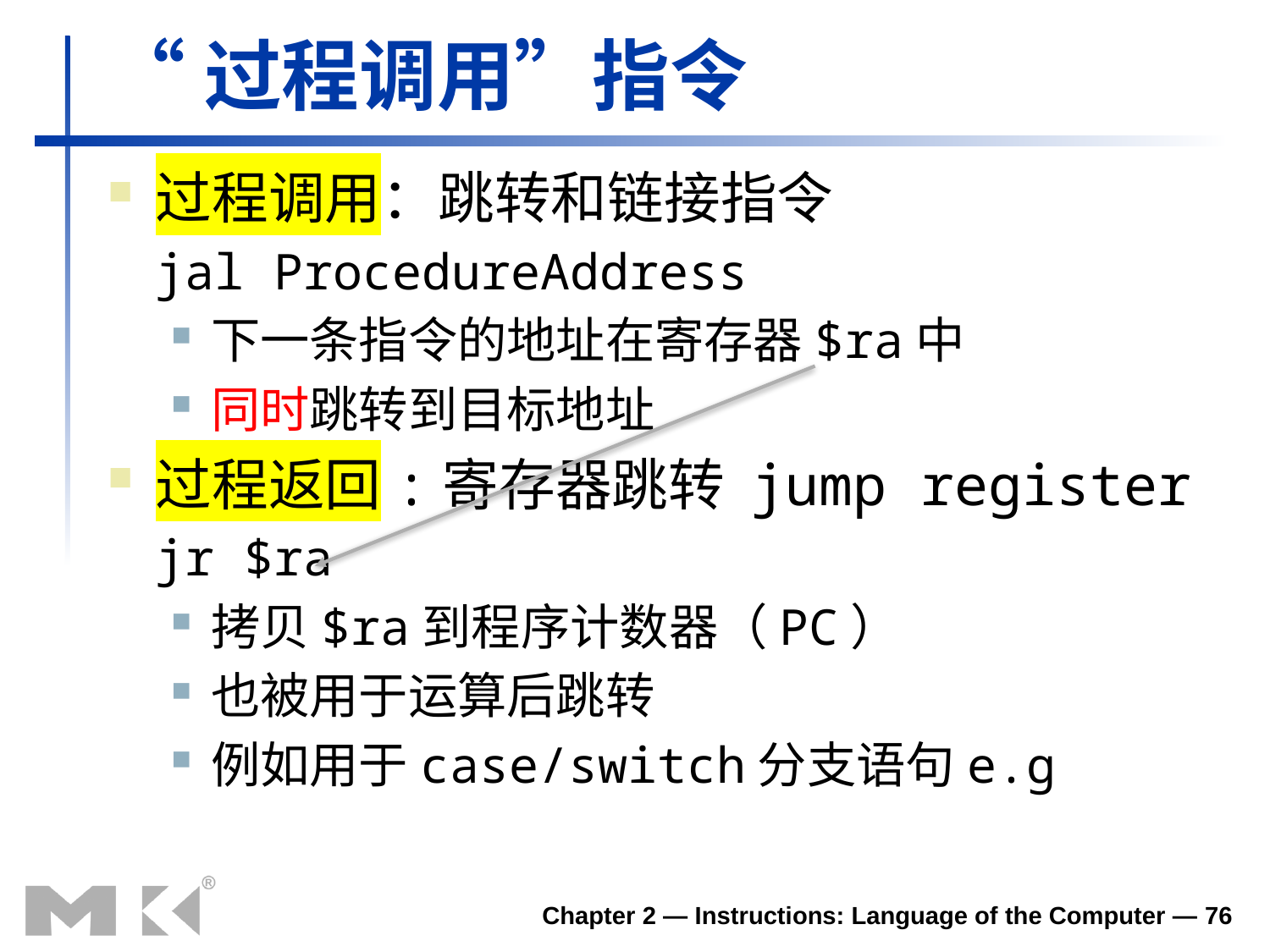

# “过程调用”指令
过程调用：跳转和链接指令
	jal ProcedureAddress
下一条指令的地址在寄存器$ra中
同时跳转到目标地址
过程返回:寄存器跳转 jump register
	jr $ra
拷贝$ra到程序计数器（PC）
也被用于运算后跳转
例如用于case/switch分支语句e.g
Chapter 2 — Instructions: Language of the Computer — 76